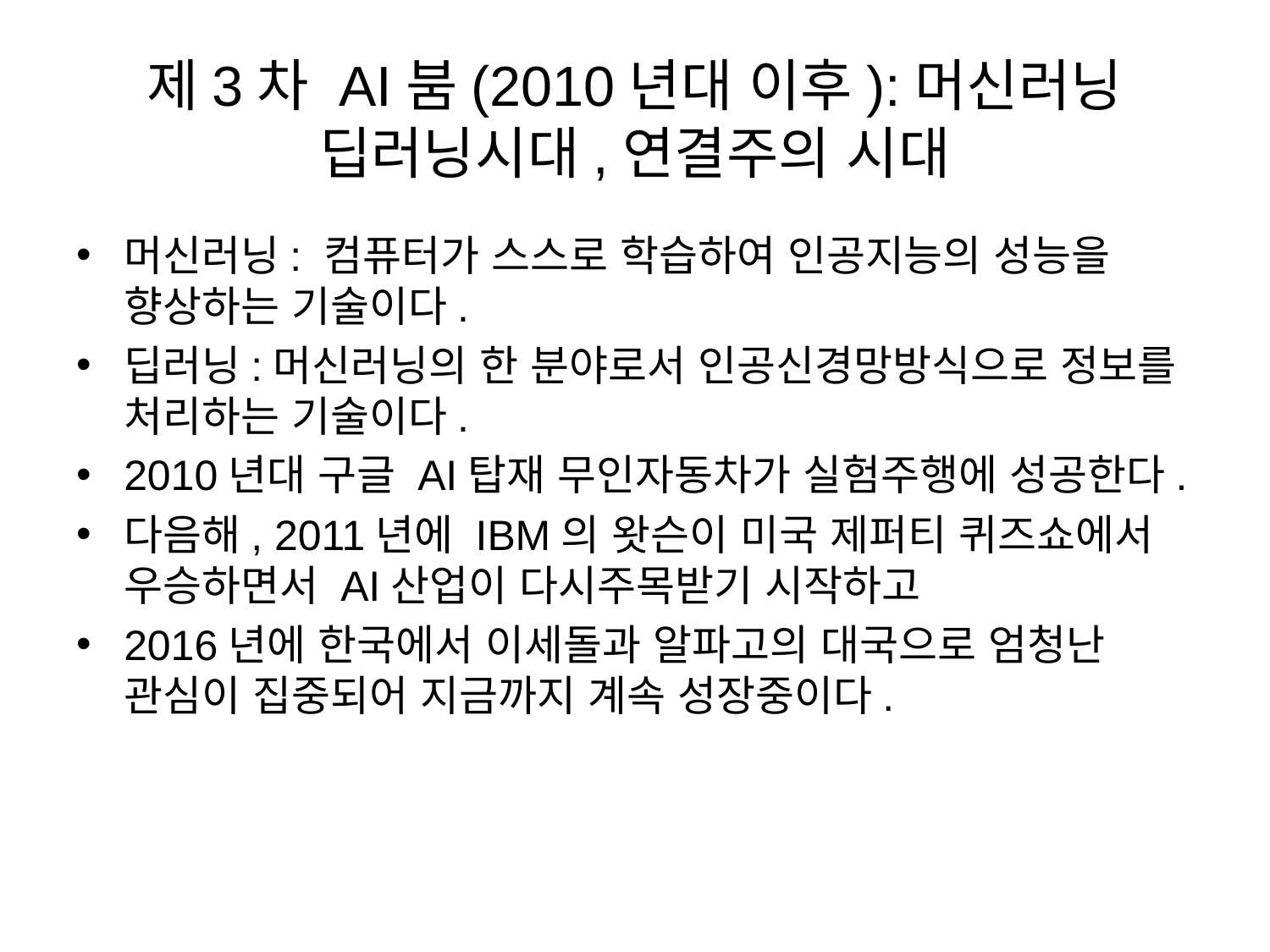

# 제3차 AI붐(2010년대 이후):머신러닝 딥러닝시대,연결주의 시대
머신러닝: 컴퓨터가 스스로 학습하여 인공지능의 성능을 향상하는 기술이다.
딥러닝:머신러닝의 한 분야로서 인공신경망방식으로 정보를 처리하는 기술이다.
2010년대 구글 AI탑재 무인자동차가 실험주행에 성공한다.
다음해, 2011년에 IBM의 왓슨이 미국 제퍼티 퀴즈쇼에서 우승하면서 AI산업이 다시주목받기 시작하고
2016년에 한국에서 이세돌과 알파고의 대국으로 엄청난 관심이 집중되어 지금까지 계속 성장중이다.